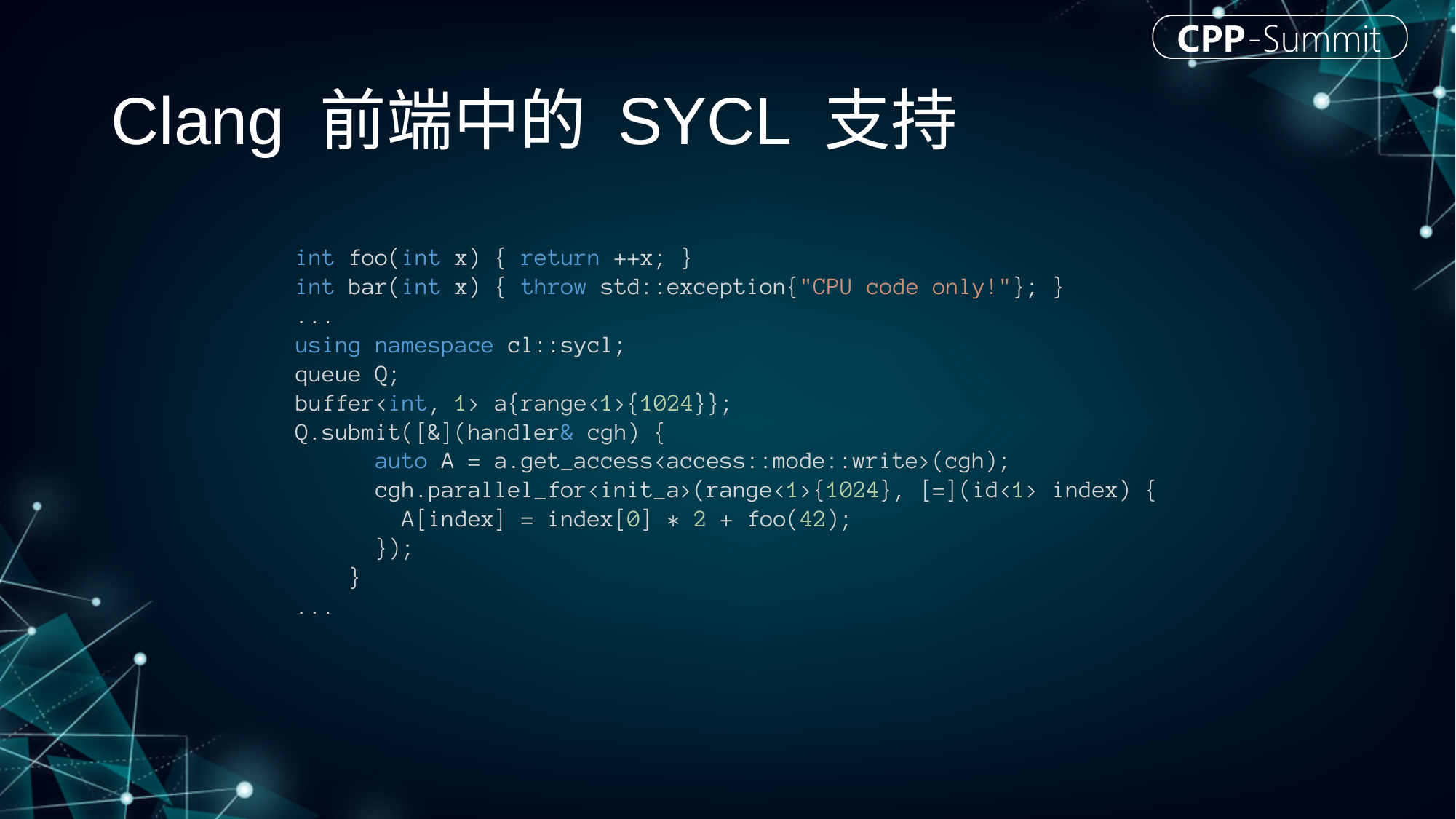

# Clang 前端中的 SYCL 支持
int foo(int x) { return ++x; }
int bar(int x) { throw std::exception{"CPU code only!"}; }
...
using namespace cl::sycl;
queue Q;
buffer<int, 1> a{range<1>{1024}};
Q.submit([&](handler& cgh) {
      auto A = a.get_access<access::mode::write>(cgh);
      cgh.parallel_for<init_a>(range<1>{1024}, [=](id<1> index) {
        A[index] = index[0] * 2 + foo(42);
      });
    }
...